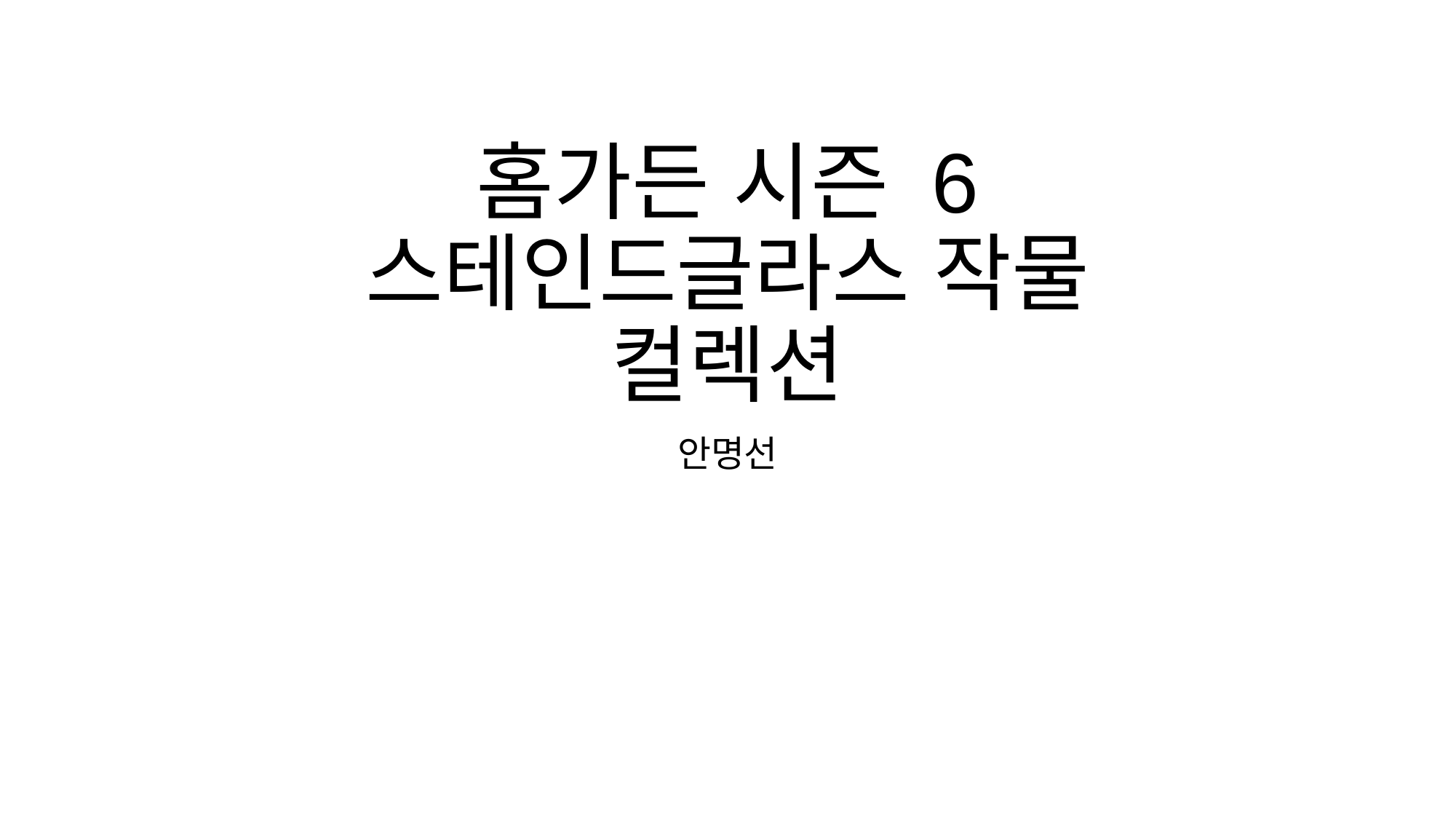

# 홈가든 시즌 6 스테인드글라스 작물 컬렉션
안명선